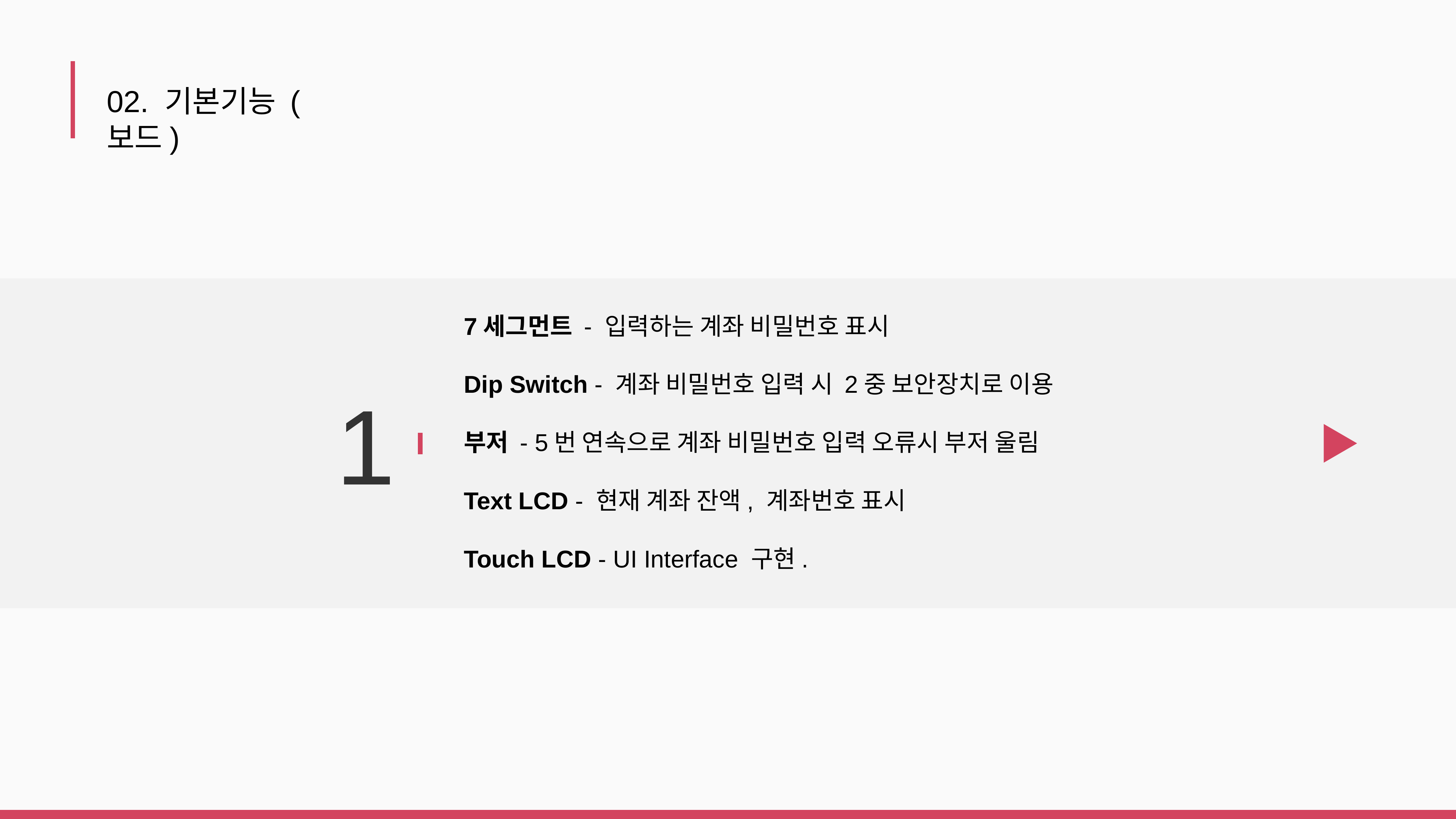

02. 기본기능 (보드)

7세그먼트 - 입력하는 계좌 비밀번호 표시

Dip Switch - 계좌 비밀번호 입력 시 2중 보안장치로 이용

부저 - 5번 연속으로 계좌 비밀번호 입력 오류시 부저 울림

Text LCD - 현재 계좌 잔액, 계좌번호 표시

Touch LCD - UI Interface 구현.
1